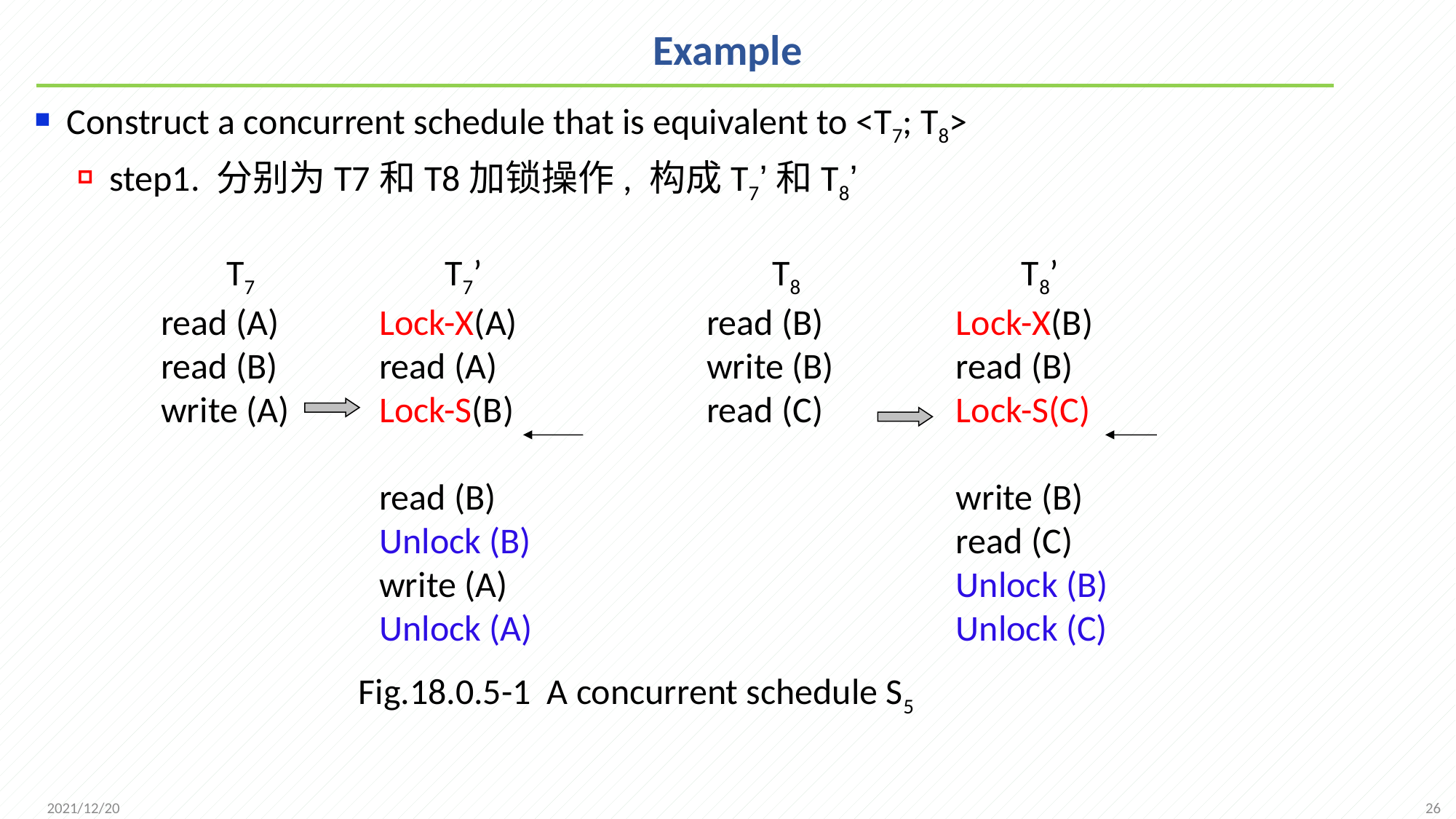

# Example
Construct a concurrent schedule that is equivalent to <T7; T8>
step1. 分别为T7和T8加锁操作, 构成T7’和T8’

        T7
read (A)
read (B)
write (A)

        T7’
Lock-X(A)
read (A)
Lock-S(B)

read (B)
Unlock (B)
write (A)
Unlock (A)

        T8
read (B)
write (B)
read (C)

        T8’
Lock-X(B)
read (B)
Lock-S(C)

write (B)
read (C)
Unlock (B)
Unlock (C)

Fig.18.0.5-1  A concurrent schedule S5
26
2021/12/20